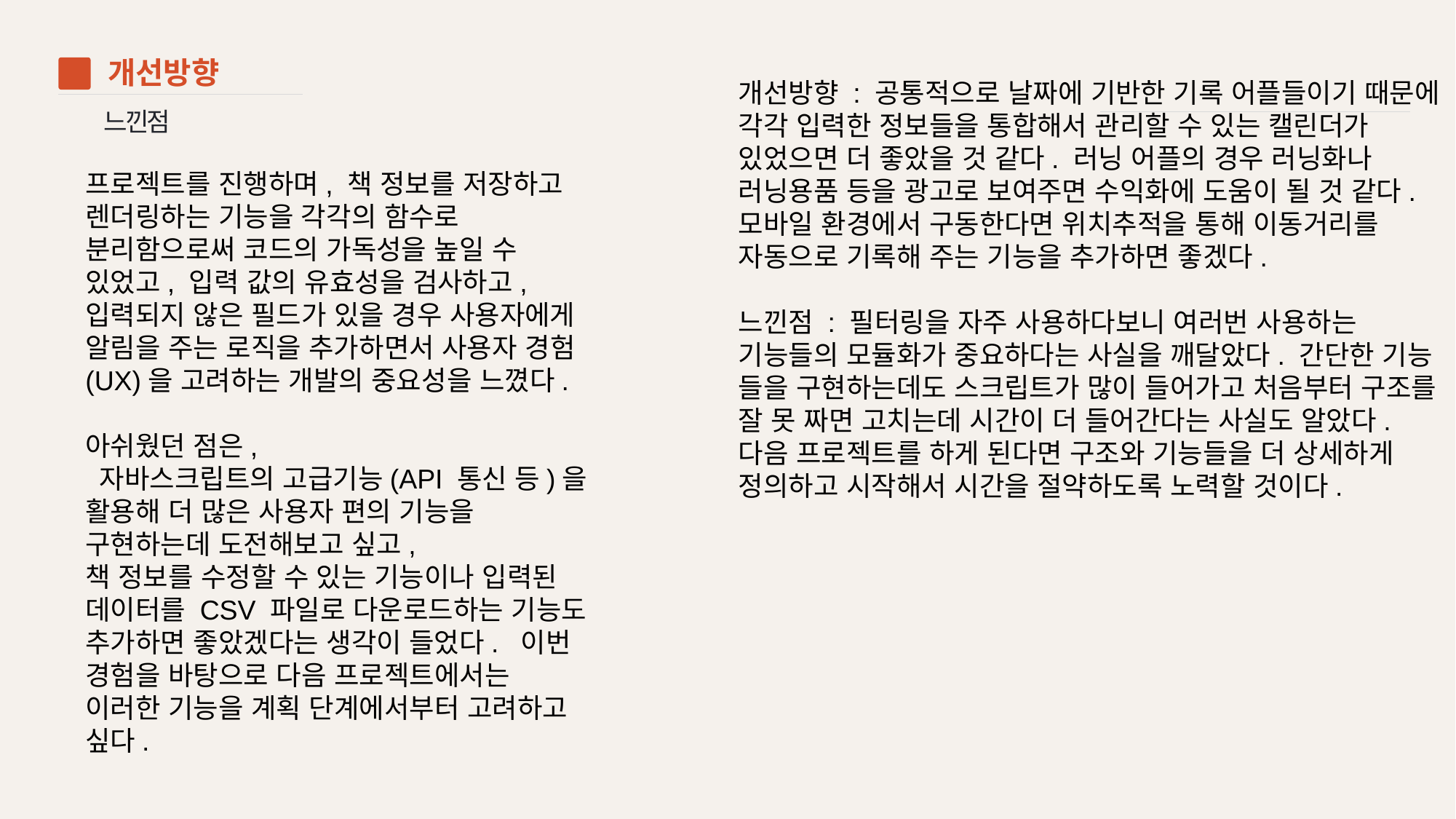

개선방향 : 공통적으로 날짜에 기반한 기록 어플들이기 때문에 각각 입력한 정보들을 통합해서 관리할 수 있는 캘린더가 있었으면 더 좋았을 것 같다. 러닝 어플의 경우 러닝화나 러닝용품 등을 광고로 보여주면 수익화에 도움이 될 것 같다. 모바일 환경에서 구동한다면 위치추적을 통해 이동거리를 자동으로 기록해 주는 기능을 추가하면 좋겠다.

느낀점 : 필터링을 자주 사용하다보니 여러번 사용하는 기능들의 모듈화가 중요하다는 사실을 깨달았다. 간단한 기능 들을 구현하는데도 스크립트가 많이 들어가고 처음부터 구조를 잘 못 짜면 고치는데 시간이 더 들어간다는 사실도 알았다. 다음 프로젝트를 하게 된다면 구조와 기능들을 더 상세하게 정의하고 시작해서 시간을 절약하도록 노력할 것이다.
개선방향
03
느낀점
프로젝트를 진행하며, 책 정보를 저장하고 렌더링하는 기능을 각각의 함수로 분리함으로써 코드의 가독성을 높일 수 있었고, 입력 값의 유효성을 검사하고, 입력되지 않은 필드가 있을 경우 사용자에게 알림을 주는 로직을 추가하면서 사용자 경험(UX)을 고려하는 개발의 중요성을 느꼈다.

아쉬웠던 점은,
 자바스크립트의 고급기능(API 통신 등)을 활용해 더 많은 사용자 편의 기능을 구현하는데 도전해보고 싶고,
책 정보를 수정할 수 있는 기능이나 입력된 데이터를 CSV 파일로 다운로드하는 기능도 추가하면 좋았겠다는 생각이 들었다.  이번 경험을 바탕으로 다음 프로젝트에서는 이러한 기능을 계획 단계에서부터 고려하고 싶다.